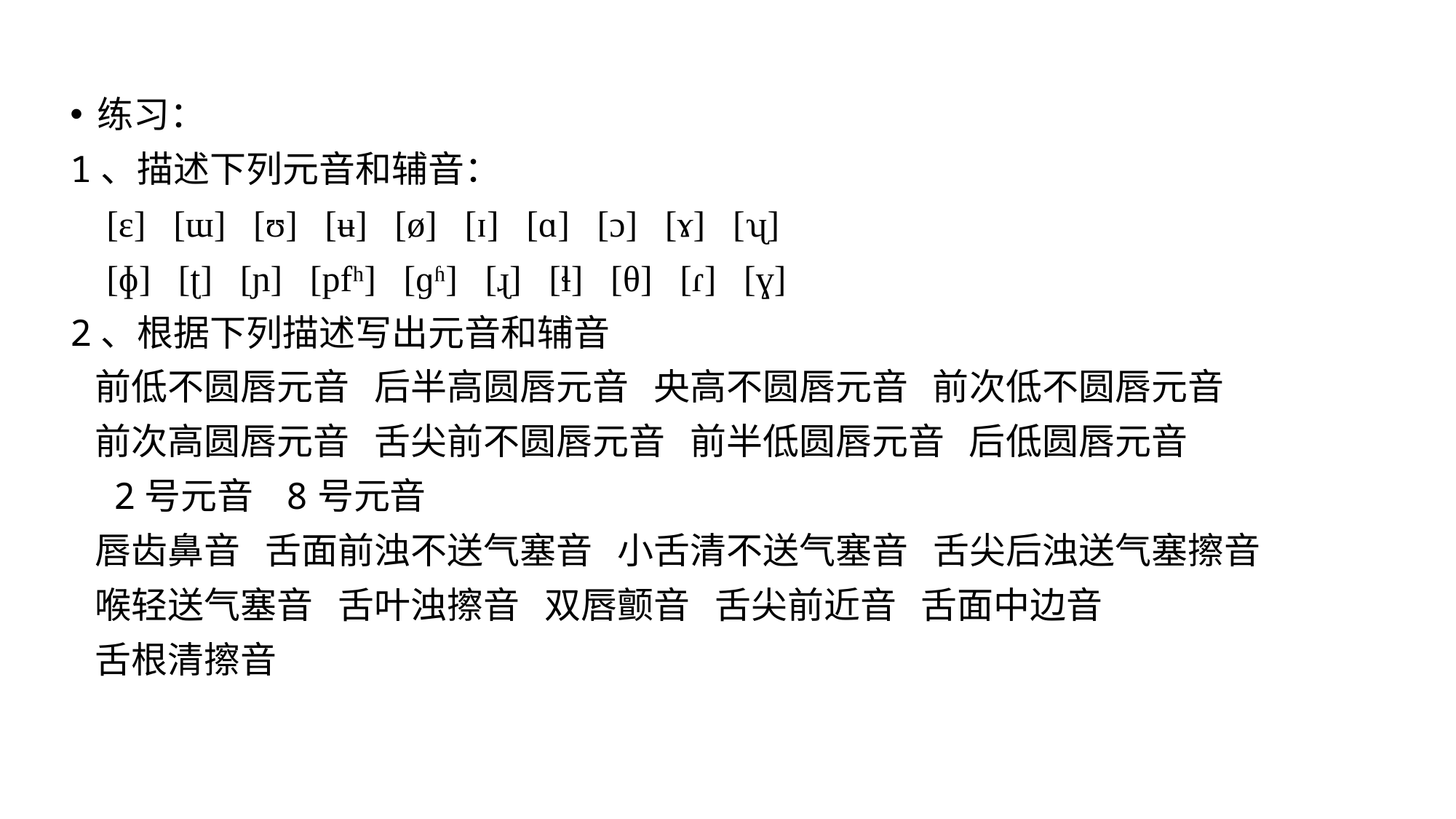

练习：
1、描述下列元音和辅音：
    [ɛ]   [ɯ]   [ʊ]   [ʉ]   [ø]   [ɪ]   [ɑ]   [ɔ]   [ɤ]   [ʯ]
    [ɸ]   [ʈ]   [ɲ]   [pfʰ]   [ɡʱ]   [ɻ]   [ɬ]   [θ]   [ɾ]   [ɣ]
2、根据下列描述写出元音和辅音
  前低不圆唇元音   后半高圆唇元音   央高不圆唇元音   前次低不圆唇元音
  前次高圆唇元音   舌尖前不圆唇元音   前半低圆唇元音   后低圆唇元音
  2号元音   8号元音
  唇齿鼻音   舌面前浊不送气塞音   小舌清不送气塞音   舌尖后浊送气塞擦音
  喉轻送气塞音   舌叶浊擦音   双唇颤音   舌尖前近音   舌面中边音
  舌根清擦音